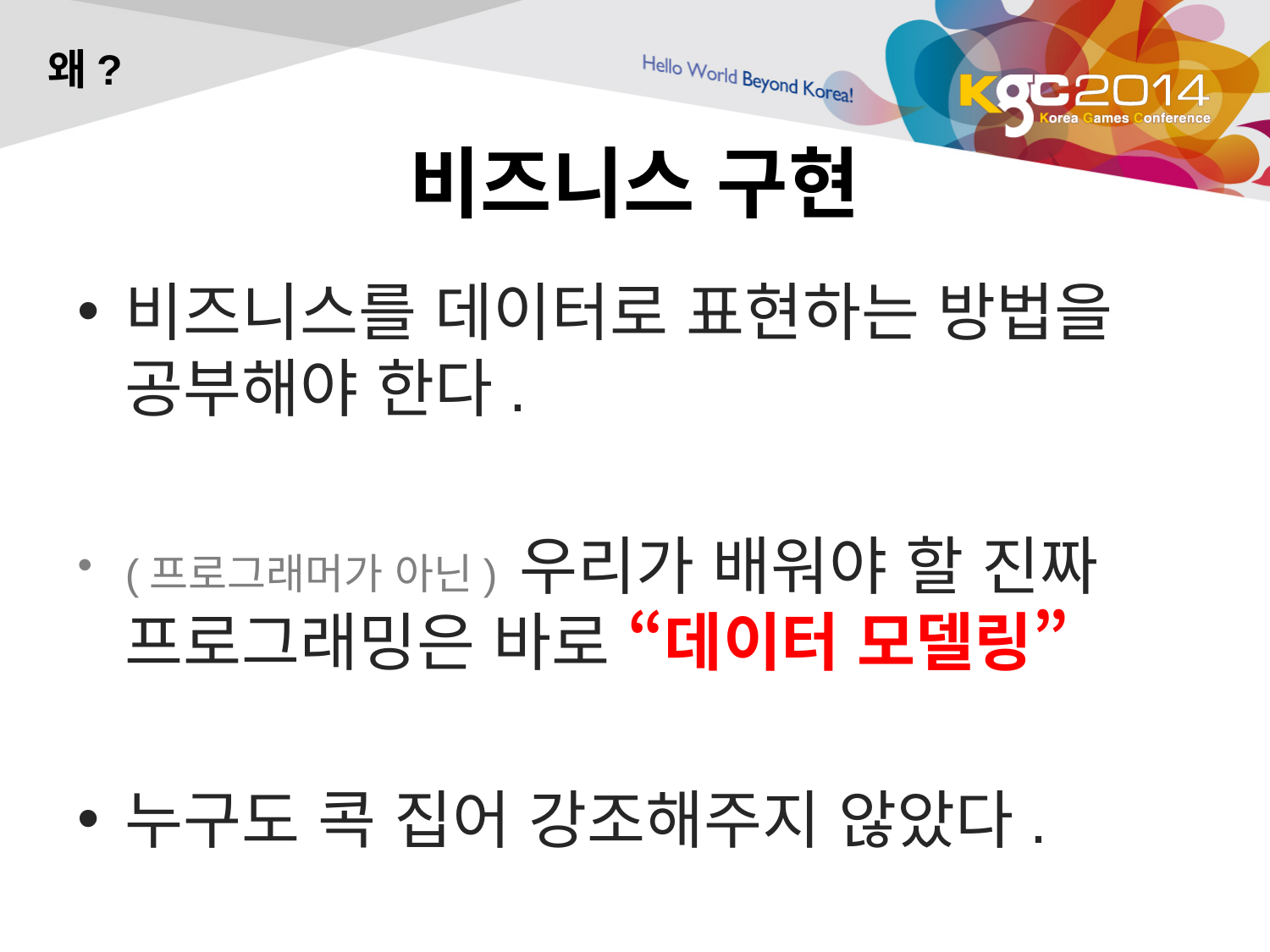

왜?
# 비즈니스 구현
비즈니스를 데이터로 표현하는 방법을 공부해야 한다.

(프로그래머가 아닌) 우리가 배워야 할 진짜 프로그래밍은 바로 “데이터 모델링”

누구도 콕 집어 강조해주지 않았다.